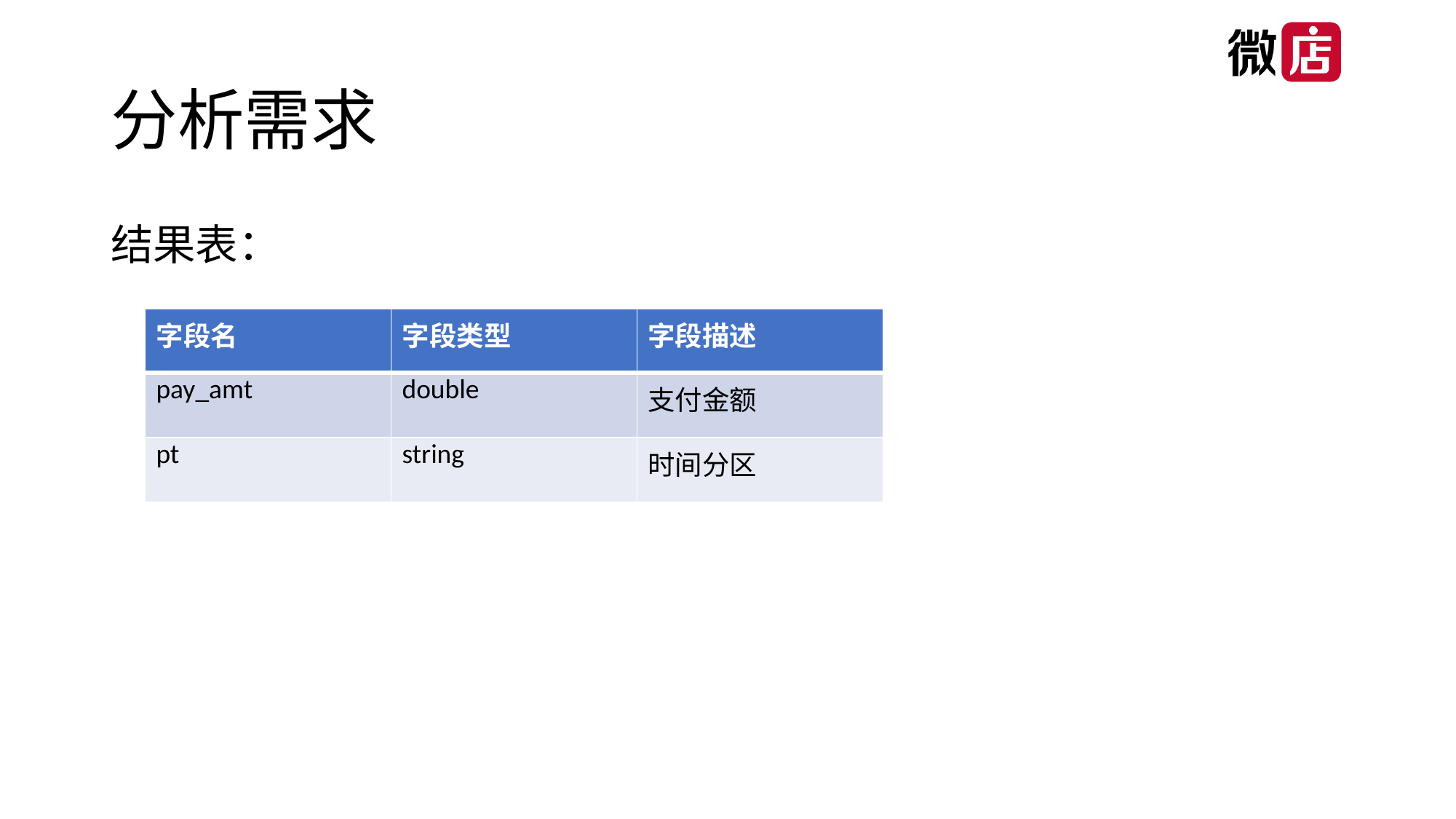

# 分析需求
结果表：

| 字段名 | 字段类型 | 字段描述 |
| --- | --- | --- |
| pay\_amt | double | 支付金额 |
| pt | string | 时间分区 |